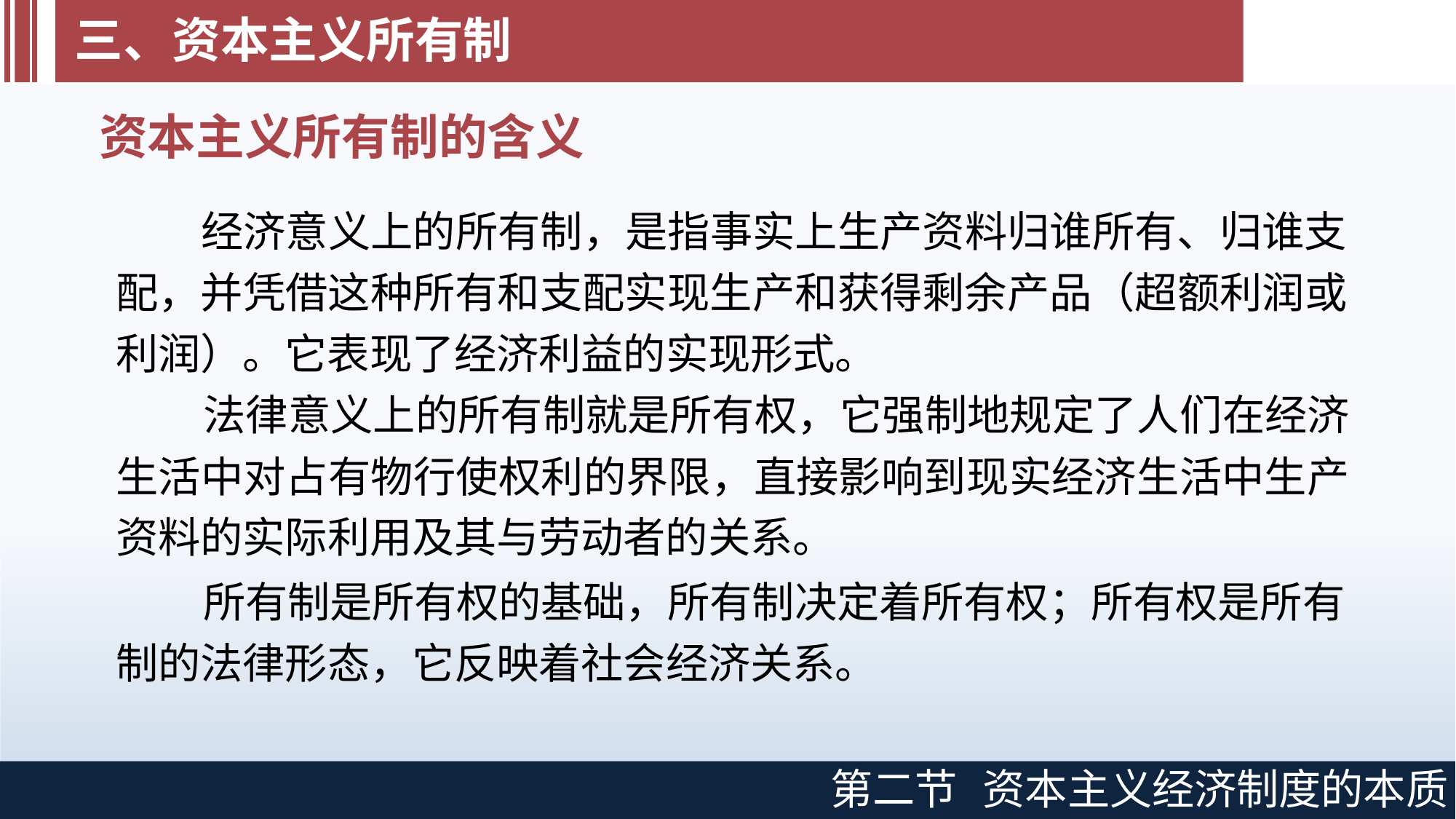

# 三、资本主义所有制

资本主义所有制的含义
经济意义上的所有制，是指事实上生产资料归谁所有、归谁支 配，并凭借这种所有和支配实现生产和获得剩余产品（超额利润或 利润）。它表现了经济利益的实现形式。
法律意义上的所有制就是所有权，它强制地规定了人们在经济 生活中对占有物行使权利的界限，直接影响到现实经济生活中生产 资料的实际利用及其与劳动者的关系。
所有制是所有权的基础，所有制决定着所有权；所有权是所有 制的法律形态，它反映着社会经济关系。
第二节
资本主义经济制度的本质